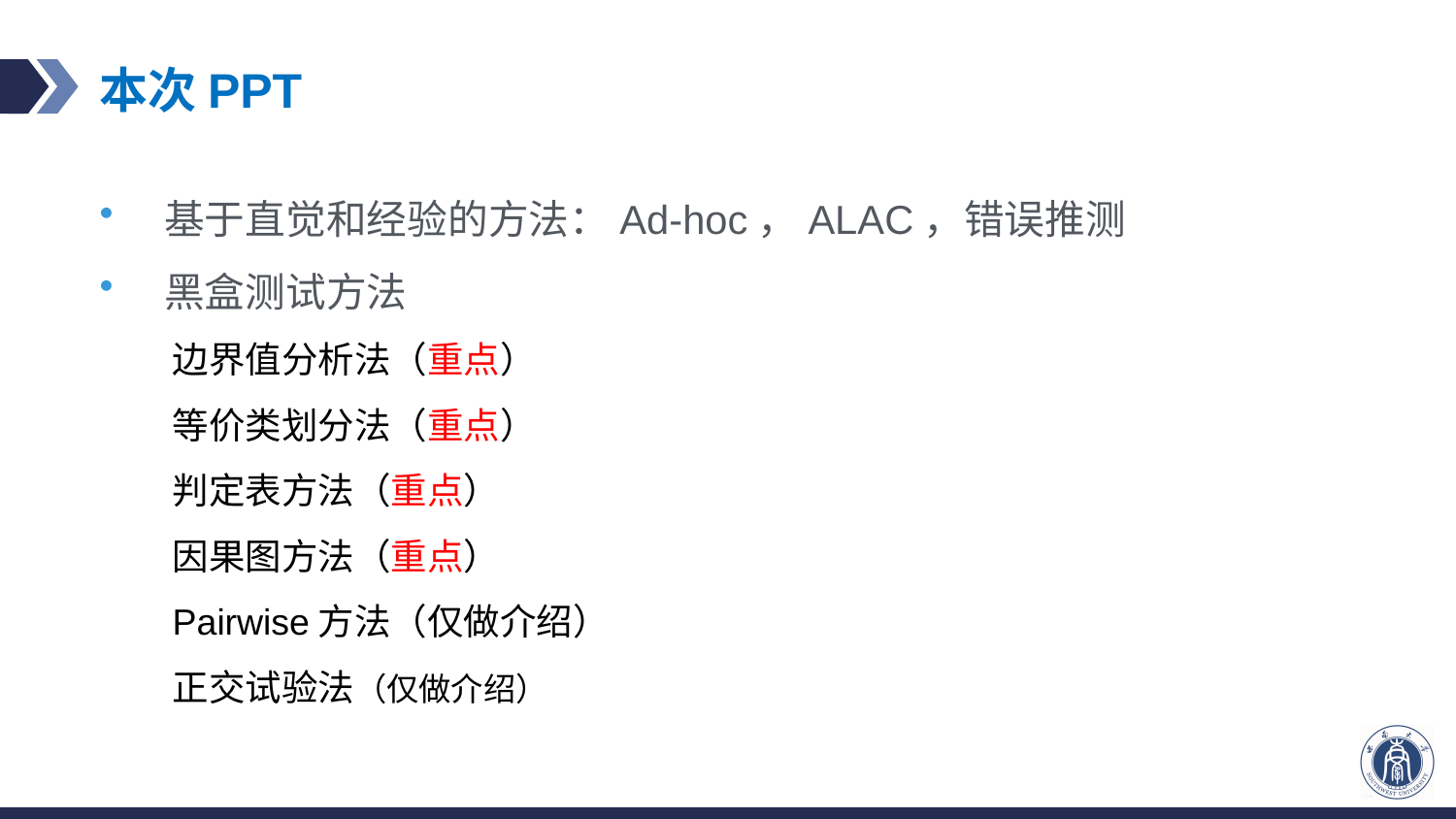

# 本次PPT
基于直觉和经验的方法：Ad-hoc，ALAC，错误推测
黑盒测试方法
边界值分析法（重点）
等价类划分法（重点）
判定表方法（重点）
因果图方法（重点）
Pairwise方法（仅做介绍）
正交试验法（仅做介绍）